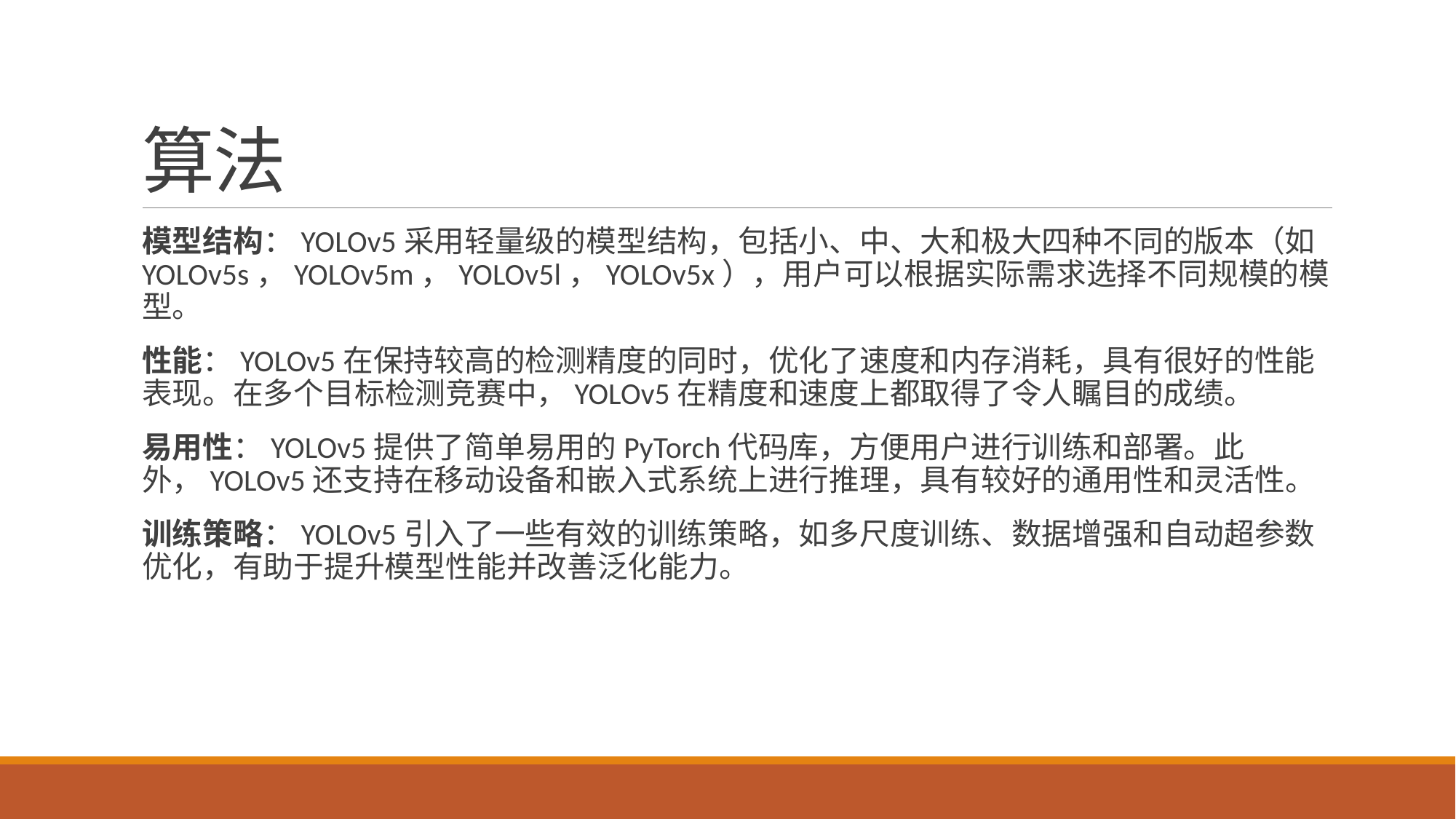

# 算法
模型结构：YOLOv5采用轻量级的模型结构，包括小、中、大和极大四种不同的版本（如YOLOv5s，YOLOv5m，YOLOv5l，YOLOv5x），用户可以根据实际需求选择不同规模的模型。
性能：YOLOv5在保持较高的检测精度的同时，优化了速度和内存消耗，具有很好的性能表现。在多个目标检测竞赛中，YOLOv5在精度和速度上都取得了令人瞩目的成绩。
易用性：YOLOv5提供了简单易用的PyTorch代码库，方便用户进行训练和部署。此外，YOLOv5还支持在移动设备和嵌入式系统上进行推理，具有较好的通用性和灵活性。
训练策略：YOLOv5引入了一些有效的训练策略，如多尺度训练、数据增强和自动超参数优化，有助于提升模型性能并改善泛化能力。